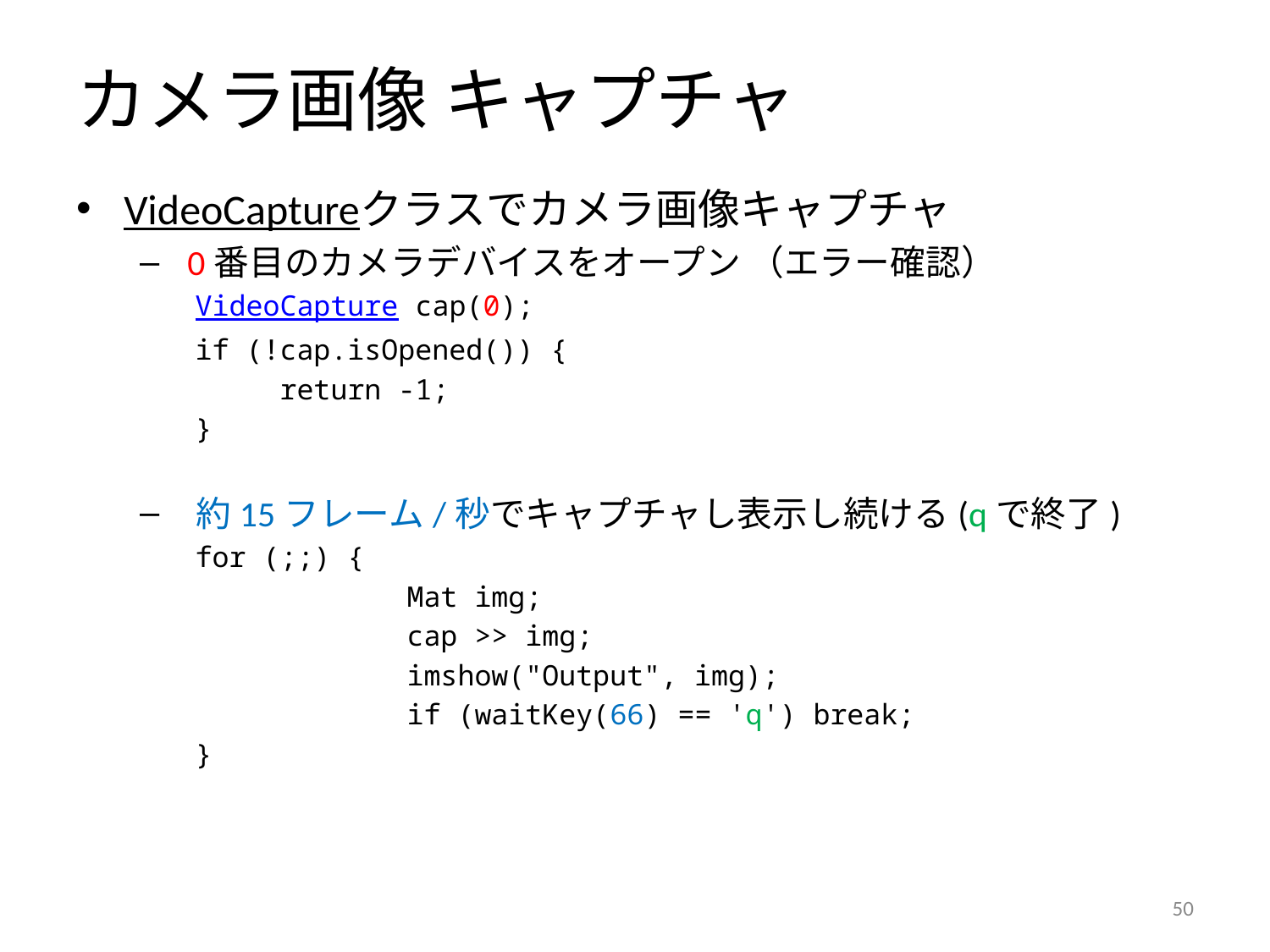

# カメラ画像 キャプチャ
VideoCaptureクラスでカメラ画像キャプチャ
 0番目のカメラデバイスをオープン （エラー確認）
VideoCapture cap(0);
if (!cap.isOpened()) {
     return -1;
}

 約15フレーム/秒でキャプチャし表示し続ける(qで終了)
for (;;) {
	     Mat img;
	     cap >> img;
	     imshow("Output", img);
	     if (waitKey(66) == 'q') break;
}
50